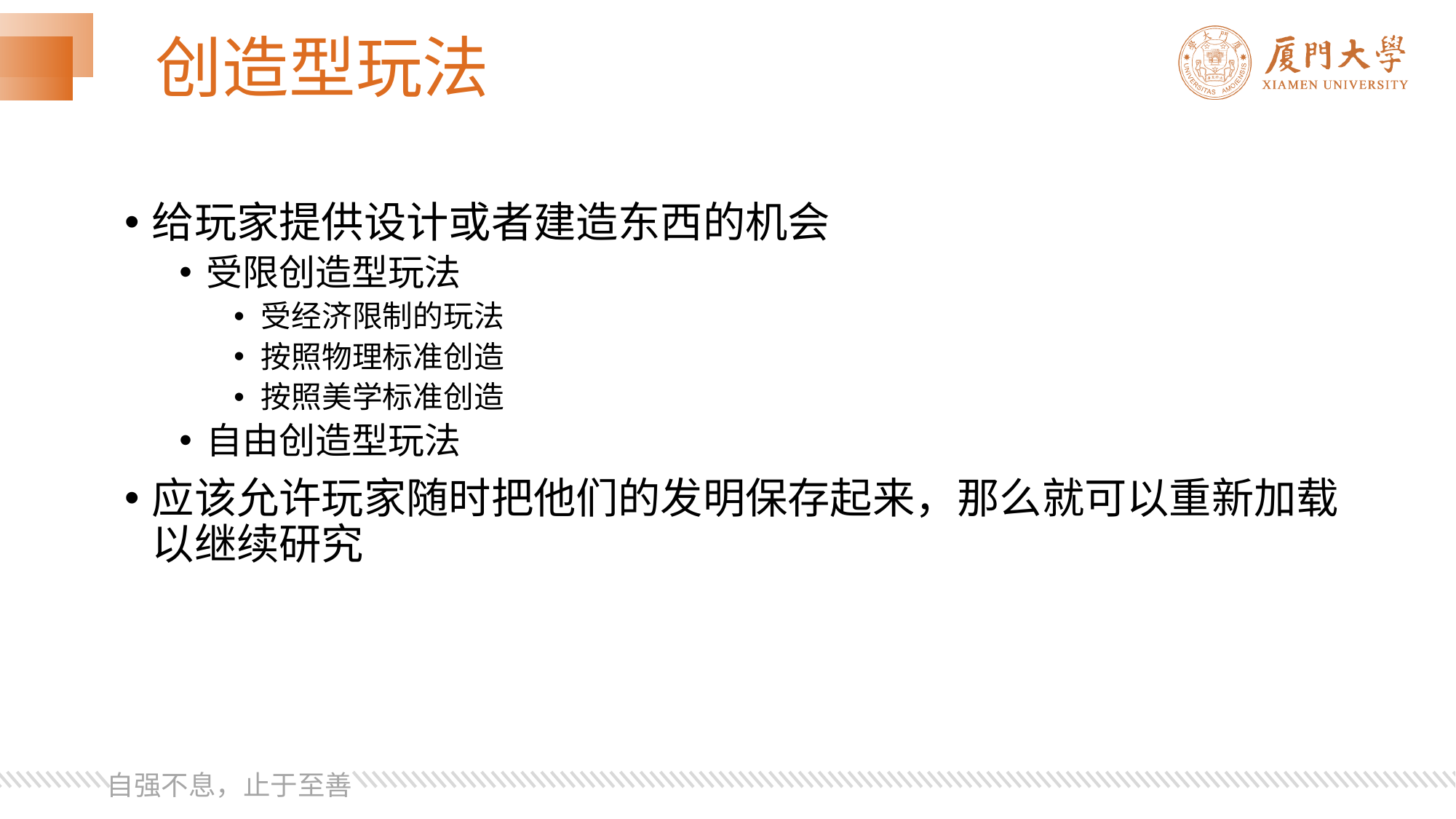

# 创造型玩法
给玩家提供设计或者建造东西的机会
受限创造型玩法
受经济限制的玩法
按照物理标准创造
按照美学标准创造
自由创造型玩法
应该允许玩家随时把他们的发明保存起来，那么就可以重新加载以继续研究